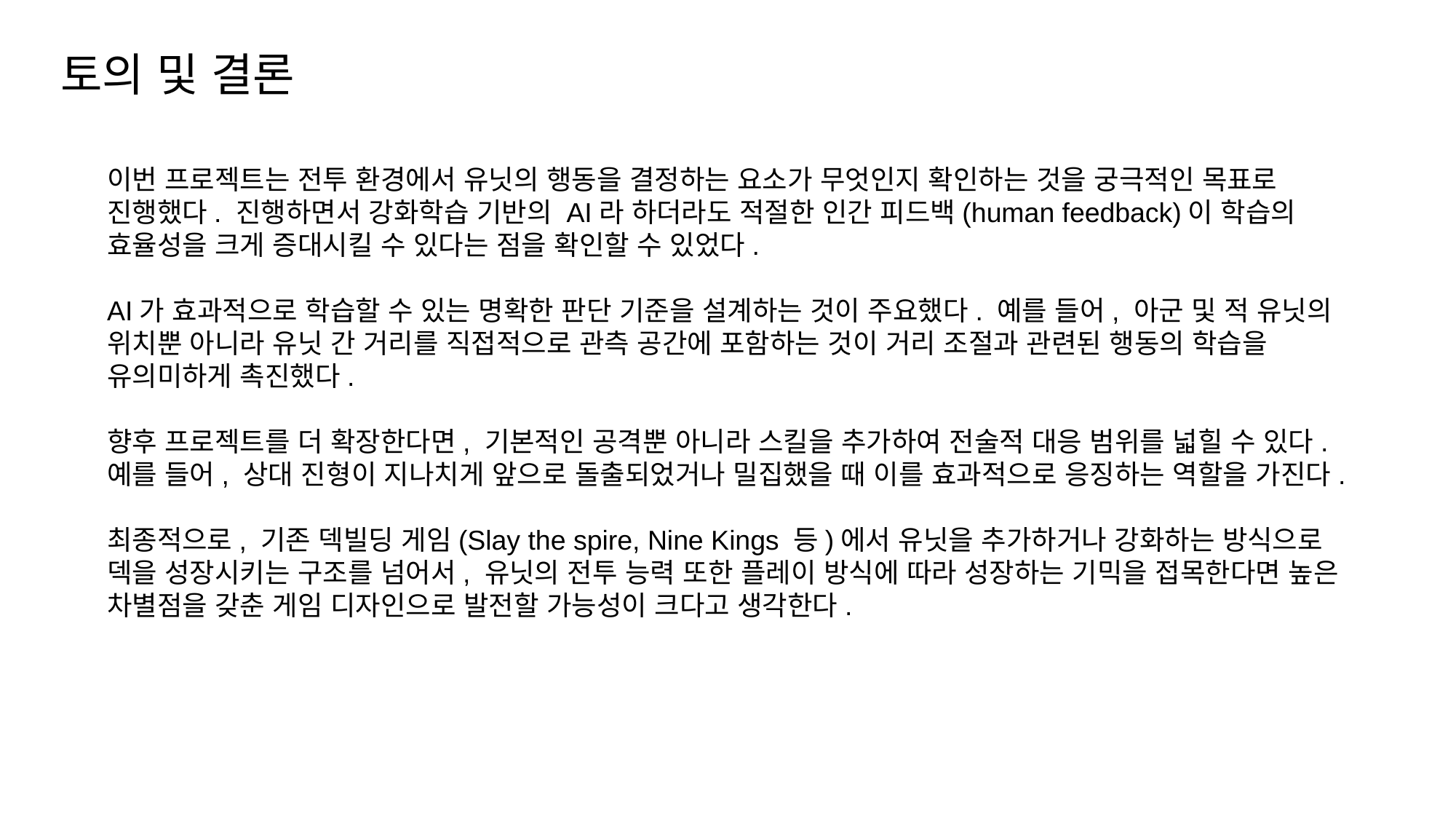

토의 및 결론
이번 프로젝트는 전투 환경에서 유닛의 행동을 결정하는 요소가 무엇인지 확인하는 것을 궁극적인 목표로 진행했다. 진행하면서 강화학습 기반의 AI라 하더라도 적절한 인간 피드백(human feedback)이 학습의 효율성을 크게 증대시킬 수 있다는 점을 확인할 수 있었다.

AI가 효과적으로 학습할 수 있는 명확한 판단 기준을 설계하는 것이 주요했다. 예를 들어, 아군 및 적 유닛의 위치뿐 아니라 유닛 간 거리를 직접적으로 관측 공간에 포함하는 것이 거리 조절과 관련된 행동의 학습을 유의미하게 촉진했다.

향후 프로젝트를 더 확장한다면, 기본적인 공격뿐 아니라 스킬을 추가하여 전술적 대응 범위를 넓힐 수 있다. 예를 들어, 상대 진형이 지나치게 앞으로 돌출되었거나 밀집했을 때 이를 효과적으로 응징하는 역할을 가진다.

최종적으로, 기존 덱빌딩 게임(Slay the spire, Nine Kings 등)에서 유닛을 추가하거나 강화하는 방식으로 덱을 성장시키는 구조를 넘어서, 유닛의 전투 능력 또한 플레이 방식에 따라 성장하는 기믹을 접목한다면 높은 차별점을 갖춘 게임 디자인으로 발전할 가능성이 크다고 생각한다.